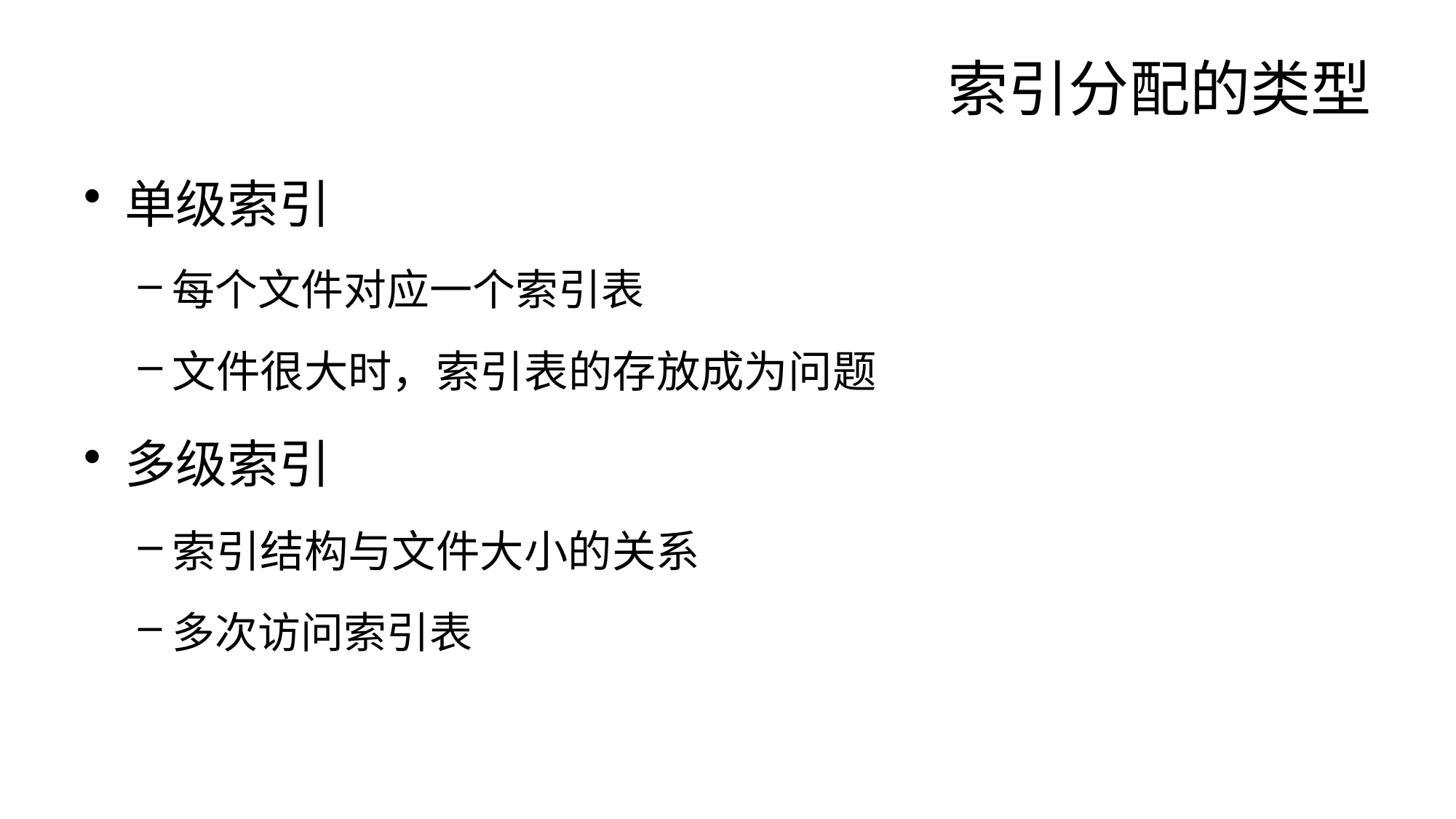

# 索引分配的类型
单级索引
每个文件对应一个索引表
文件很大时，索引表的存放成为问题
多级索引
索引结构与文件大小的关系
多次访问索引表